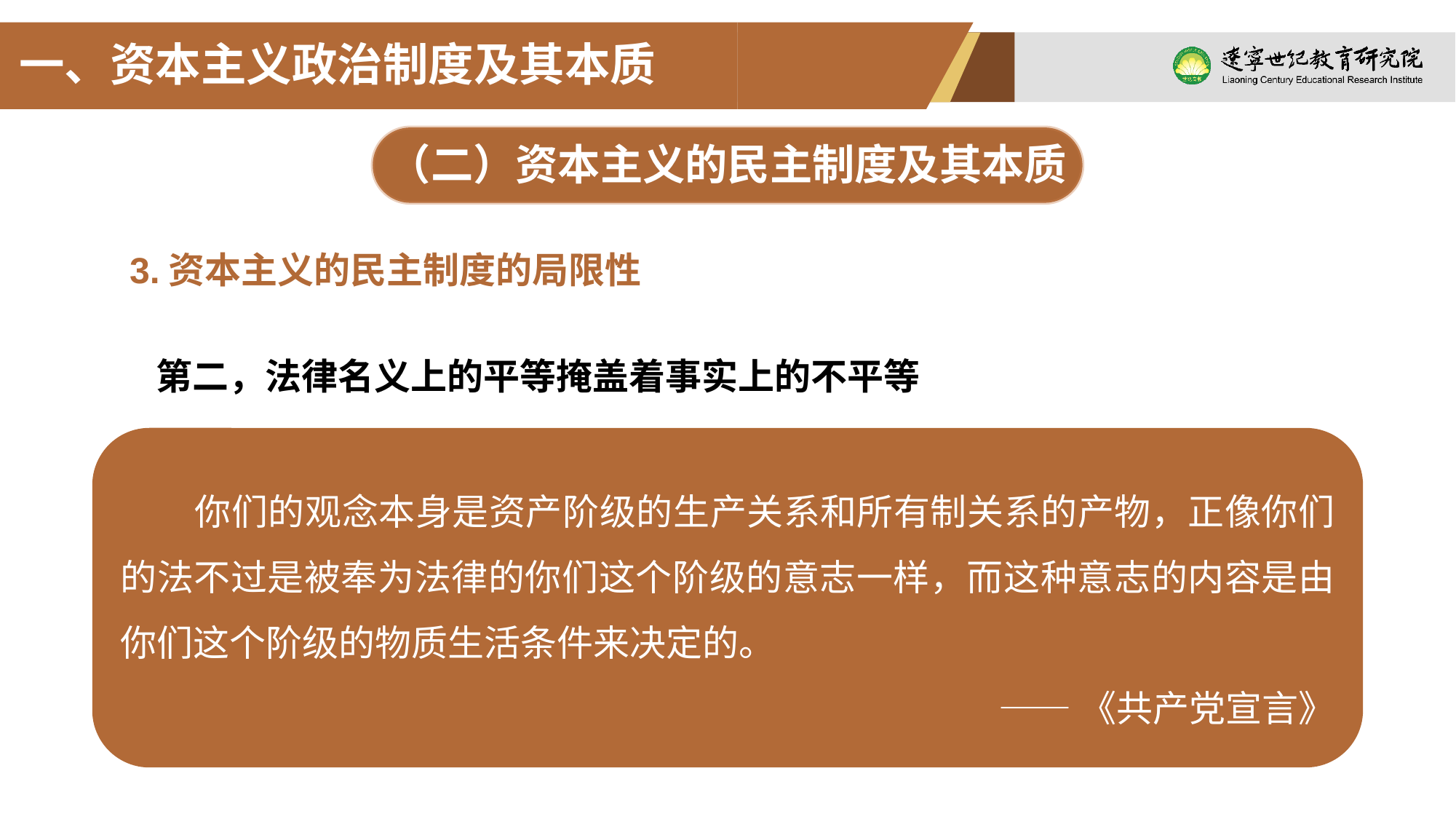

一、资本主义政治制度及其本质
（二）资本主义的民主制度及其本质
3.资本主义的民主制度的局限性
第二，法律名义上的平等掩盖着事实上的不平等
你们的观念本身是资产阶级的生产关系和所有制关系的产物，正像你们的法不过是被奉为法律的你们这个阶级的意志一样，而这种意志的内容是由你们这个阶级的物质生活条件来决定的。
 ——《共产党宣言》